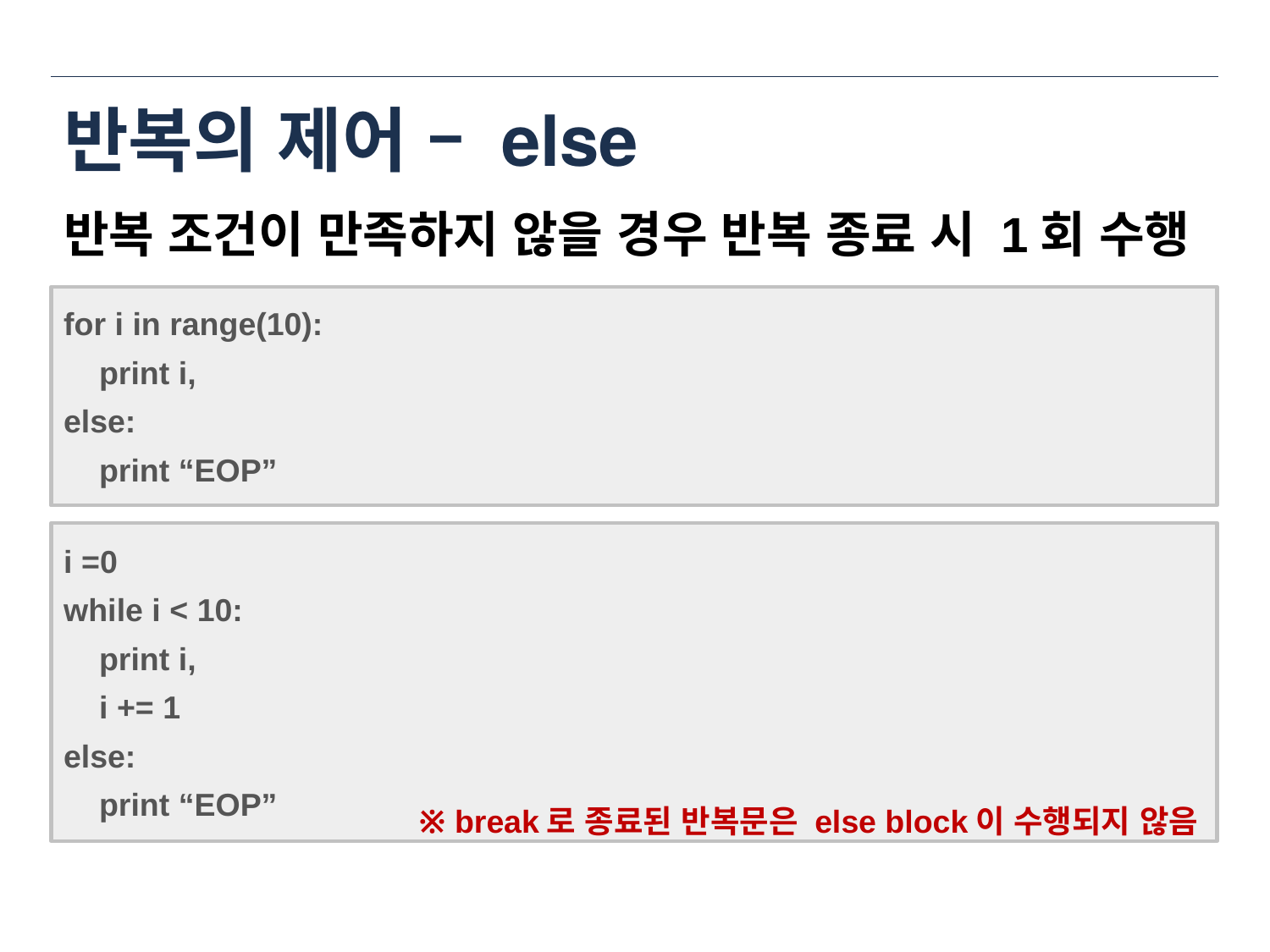

# 반복의 제어 – else
반복 조건이 만족하지 않을 경우 반복 종료 시 1회 수행
for i in range(10):
    print i,
else:
    print “EOP”
i =0
while i < 10:
    print i,
    i += 1
else:
    print “EOP”
※ break로 종료된 반복문은 else block이 수행되지 않음